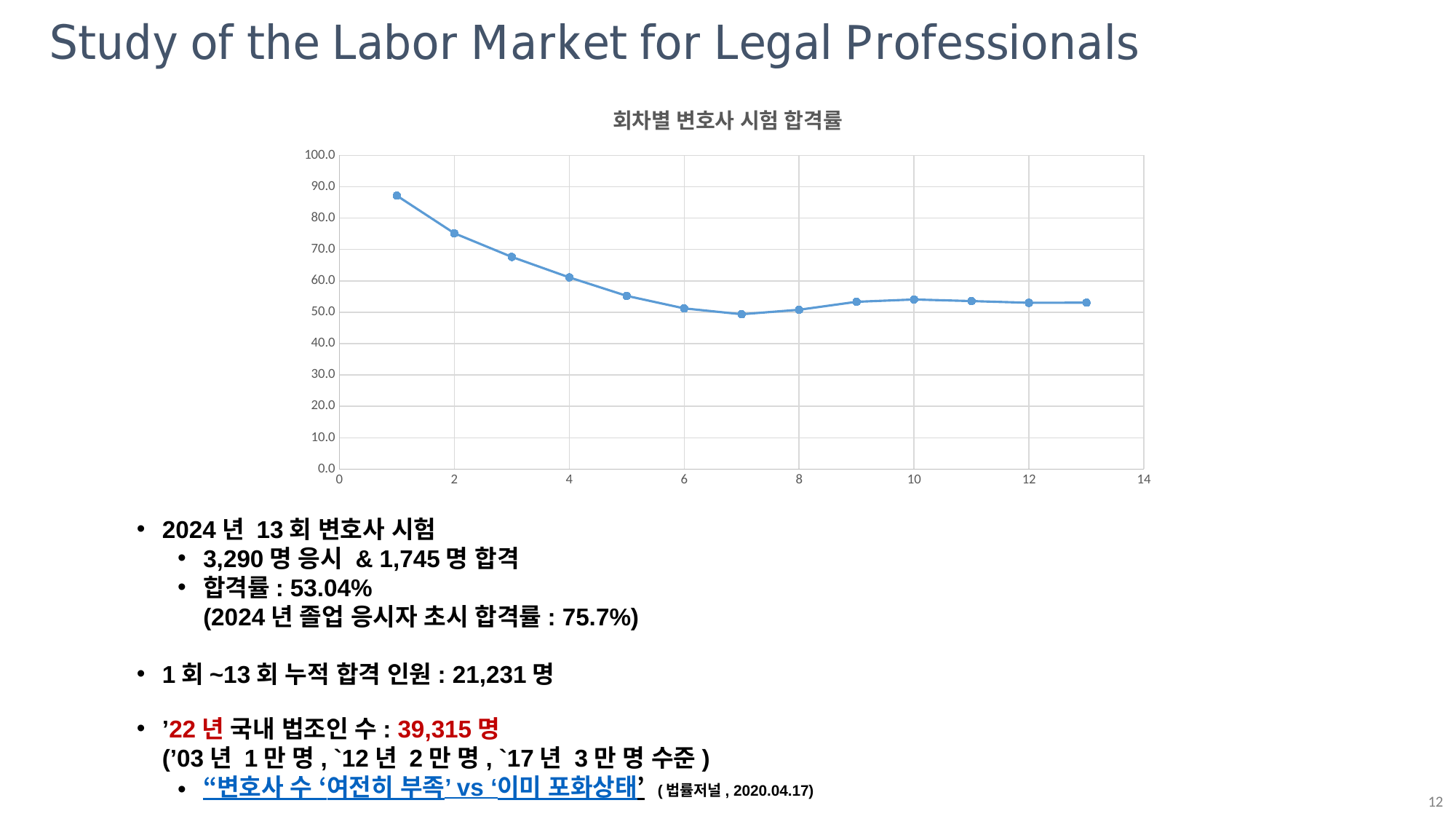

# Study of the Labor Market for Legal Professionals

### Chart: 회차별 변호사 시험 합격률

| Category | 합격률 |
|---|---|
2024년 13회 변호사 시험
3,290명 응시 & 1,745명 합격
합격률: 53.04%
(2024년 졸업 응시자 초시 합격률: 75.7%)

1회~13회 누적 합격 인원: 21,231명

’22년 국내 법조인 수: 39,315명
(’03년 1만 명, `12년 2만 명, `17년 3만 명 수준)
“변호사 수 ‘여전히 부족’ vs ‘이미 포화상태’ (법률저널, 2020.04.17)
12